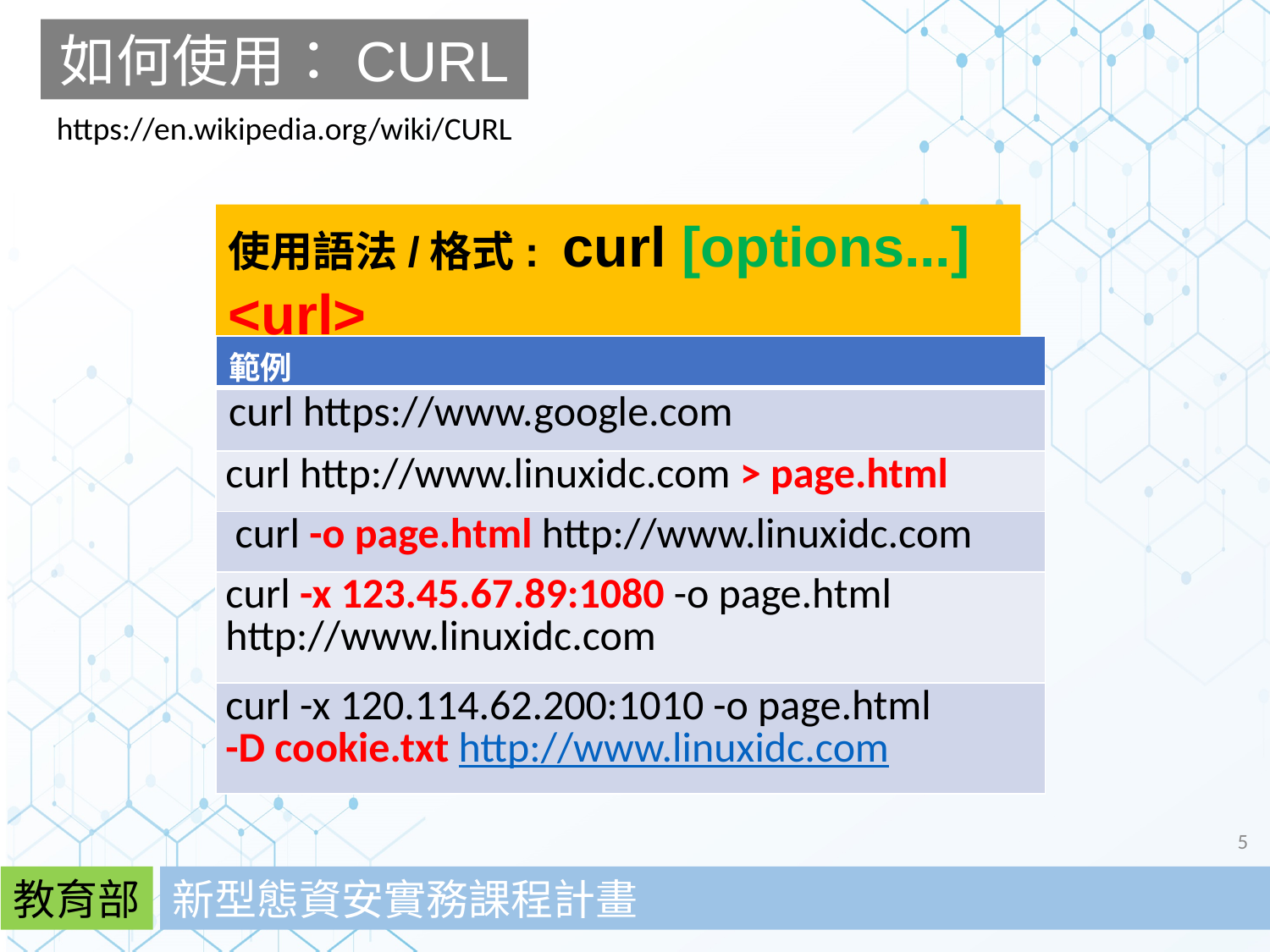

如何使用：CURL
https://en.wikipedia.org/wiki/CURL
使用語法/格式:  curl [options...] <url>
| 範例 |
| --- |
| curl https://www.google.com |
| curl http://www.linuxidc.com > page.html |
| curl -o page.html http://www.linuxidc.com |
| curl -x 123.45.67.89:1080 -o page.html http://www.linuxidc.com |
| curl -x 120.114.62.200:1010 -o page.html -D cookie.txt http://www.linuxidc.com |
5
教育部
新型態資安實務課程計畫